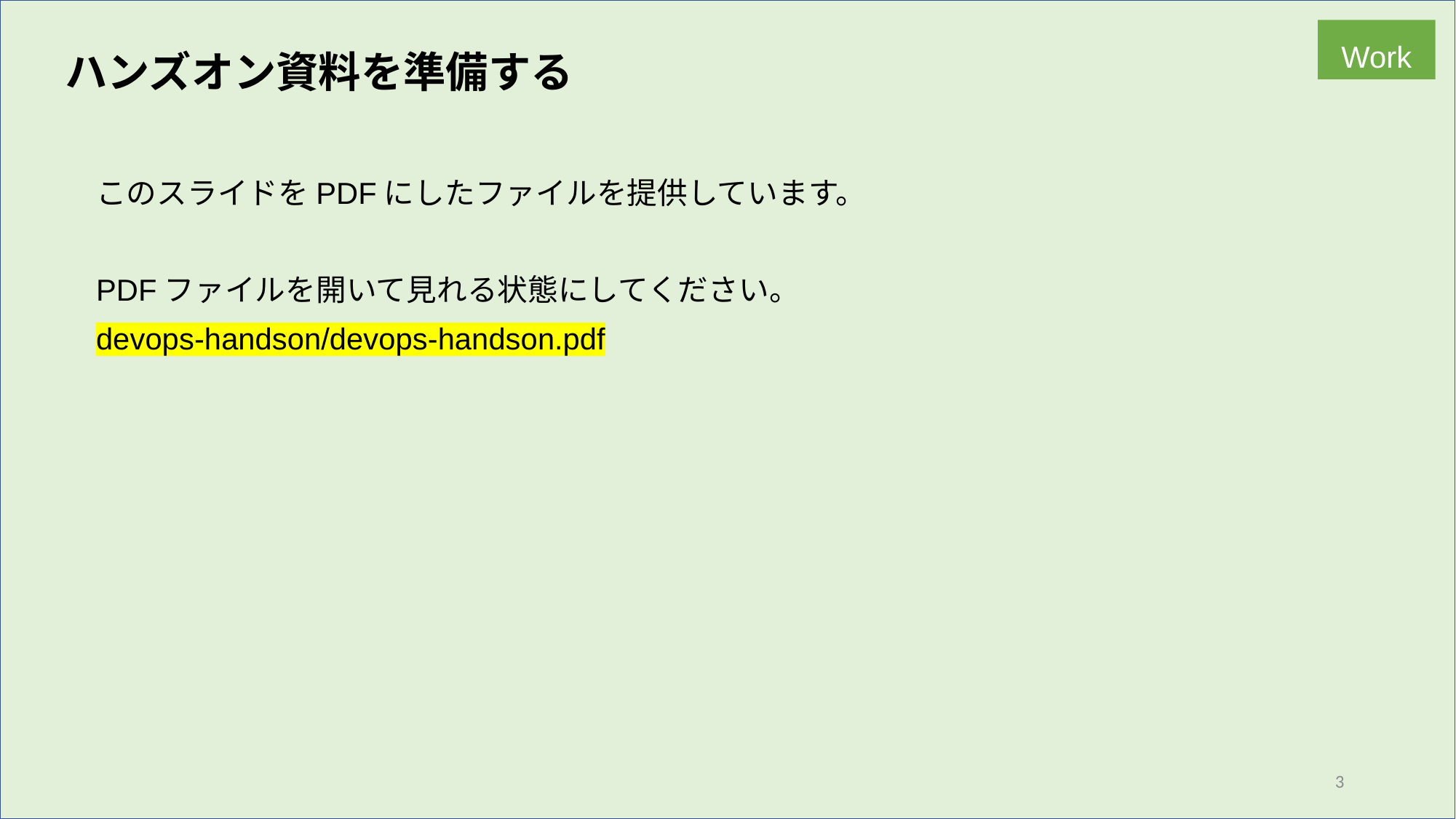

Work
ハンズオン資料を準備する
このスライドをPDFにしたファイルを提供しています。

PDFファイルを開いて見れる状態にしてください。
devops-handson/devops-handson.pdf

3